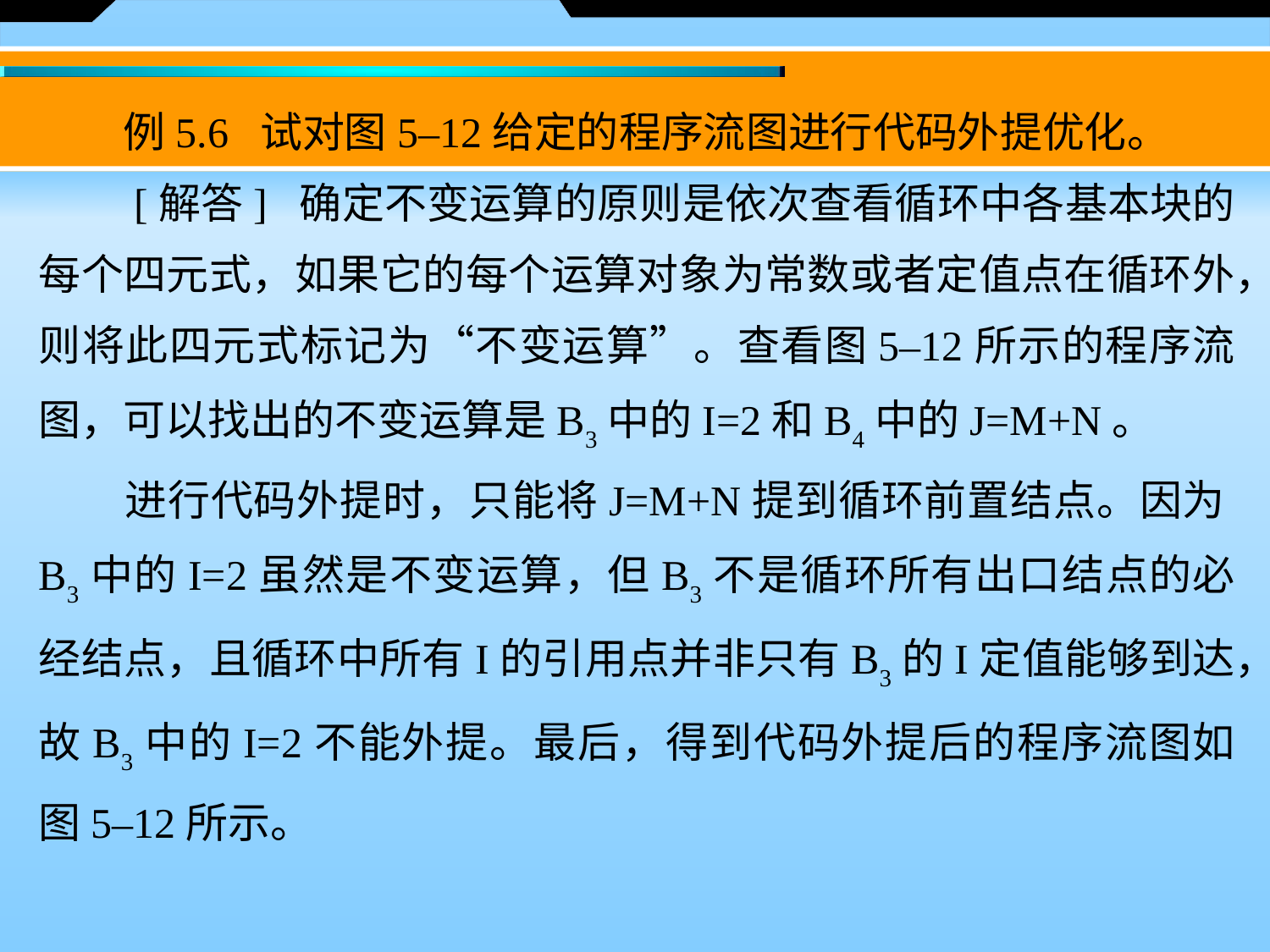

例5.6  试对图5–12给定的程序流图进行代码外提优化。
　　[解答]  确定不变运算的原则是依次查看循环中各基本块的每个四元式，如果它的每个运算对象为常数或者定值点在循环外，则将此四元式标记为“不变运算”。查看图5–12所示的程序流图，可以找出的不变运算是B3中的I=2和B4中的J=M+N。
　　进行代码外提时，只能将J=M+N提到循环前置结点。因为B3中的I=2虽然是不变运算，但B3不是循环所有出口结点的必经结点，且循环中所有I的引用点并非只有B3的I定值能够到达，故B3中的I=2不能外提。最后，得到代码外提后的程序流图如图5–12所示。